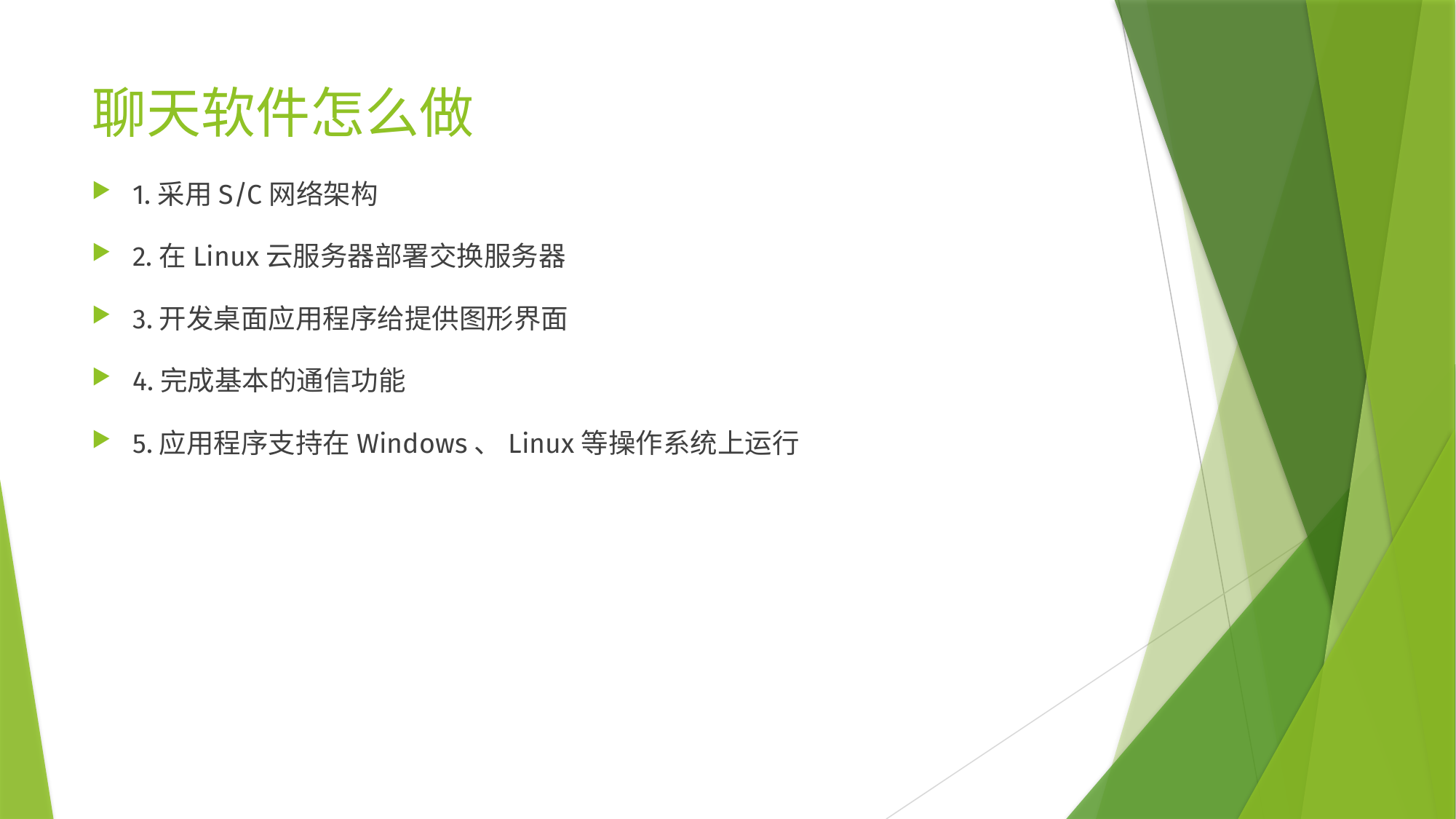

# 聊天软件怎么做
1.采用S/C网络架构
2.在Linux云服务器部署交换服务器
3.开发桌面应用程序给提供图形界面
4.完成基本的通信功能
5.应用程序支持在Windows、Linux等操作系统上运行